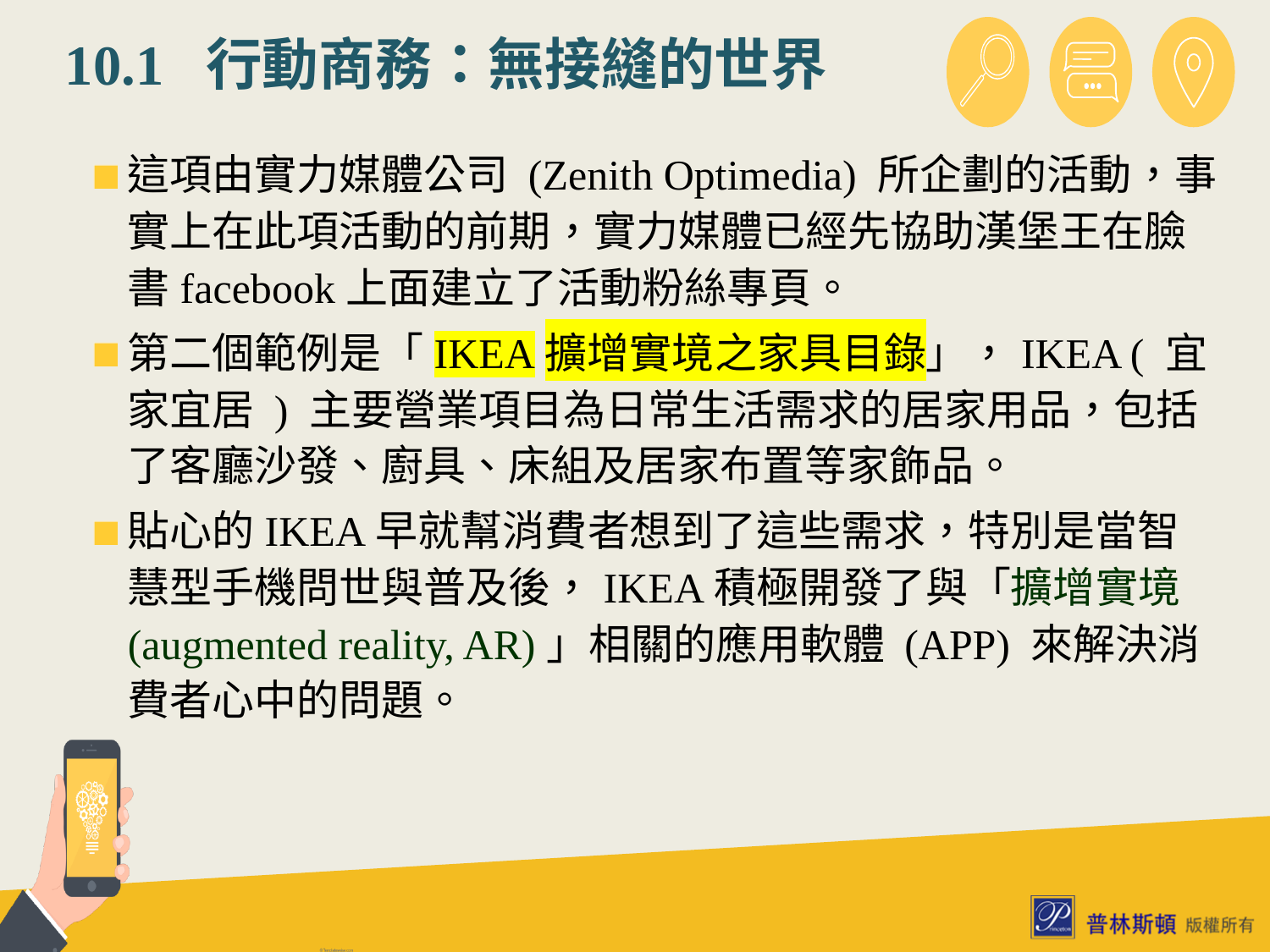

# 10.1  行動商務：無接縫的世界
這項由實力媒體公司 (Zenith Optimedia) 所企劃的活動，事實上在此項活動的前期，實力媒體已經先協助漢堡王在臉書facebook上面建立了活動粉絲專頁。
第二個範例是「IKEA擴增實境之家具目錄」，IKEA ( 宜家宜居 ) 主要營業項目為日常生活需求的居家用品，包括了客廳沙發、廚具、床組及居家布置等家飾品。
貼心的IKEA早就幫消費者想到了這些需求，特別是當智慧型手機問世與普及後，IKEA積極開發了與「擴增實境 (augmented reality, AR)」相關的應用軟體 (APP) 來解決消費者心中的問題。